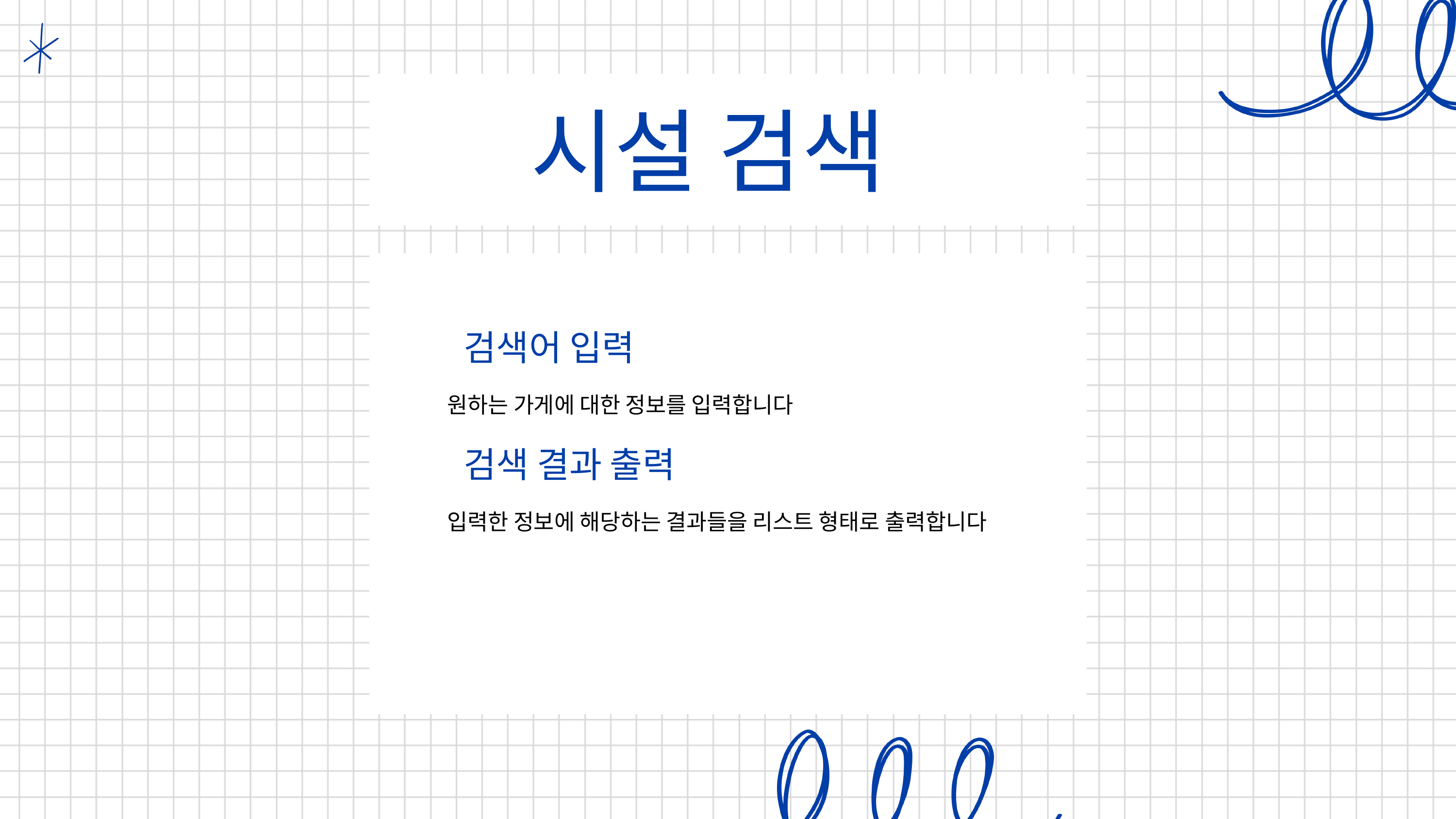

시설 검색

 검색어 입력
원하는 가게에 대한 정보를 입력합니다
 검색 결과 출력
입력한 정보에 해당하는 결과들을 리스트 형태로 출력합니다